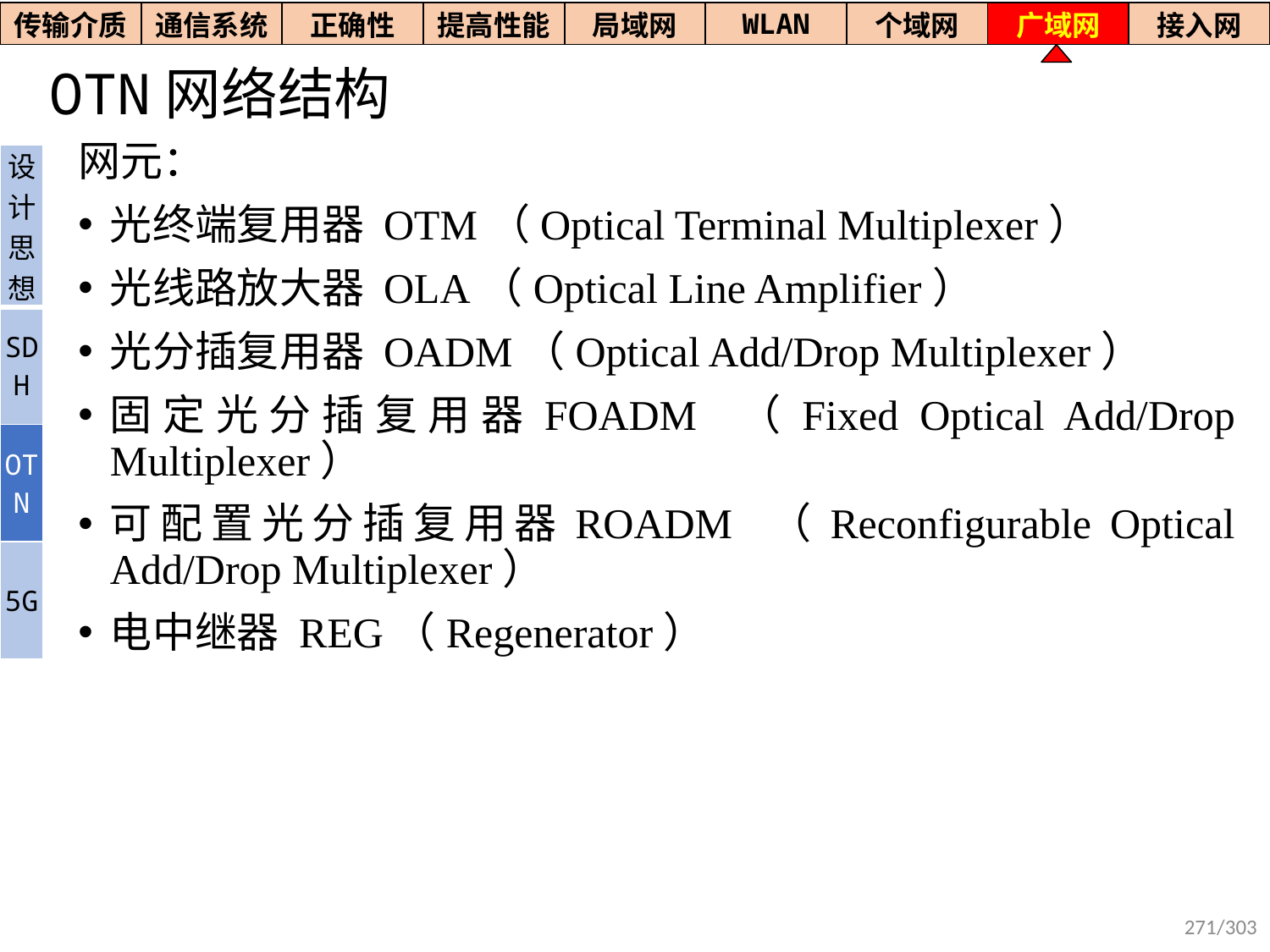

| 传输介质 | 通信系统 | 正确性 | 提高性能 | 局域网 | WLAN | 个域网 | 广域网 | 接入网 |
| --- | --- | --- | --- | --- | --- | --- | --- | --- |

# OTN网络结构
网元：
光终端复用器 OTM（Optical Terminal Multiplexer）
光线路放大器 OLA（Optical Line Amplifier）
光分插复用器 OADM（Optical Add/Drop Multiplexer）
固定光分插复用器FOADM （Fixed Optical Add/Drop Multiplexer）
可配置光分插复用器ROADM （Reconfigurable Optical Add/Drop Multiplexer）
电中继器 REG（Regenerator）

| 设计思想 |
| --- |
| SDH |
| OTN |
| 5G |
271/303